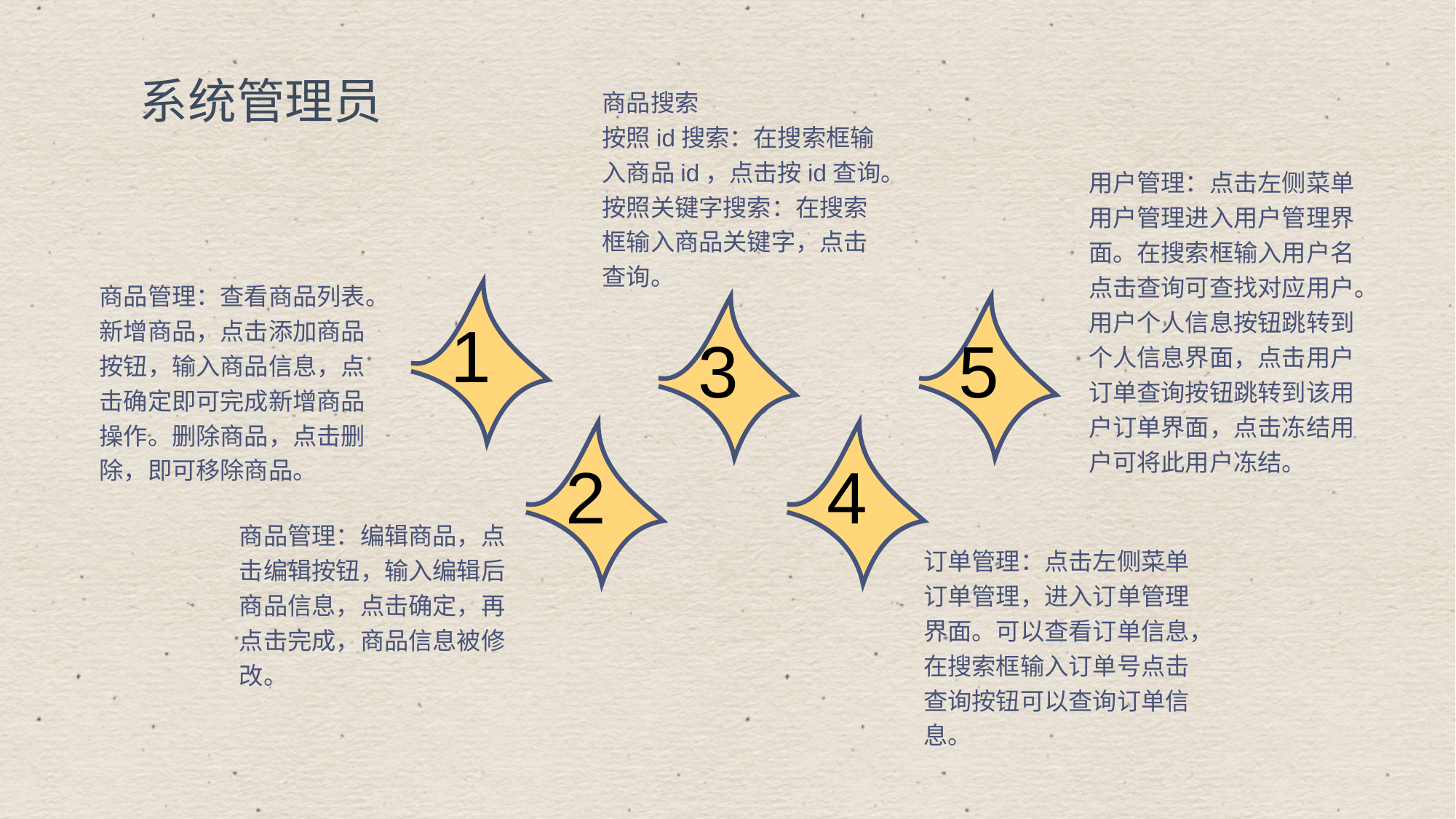

系统管理员
商品搜索
按照id搜索：在搜索框输入商品id，点击按id查询。
按照关键字搜索：在搜索框输入商品关键字，点击查询。
用户管理：点击左侧菜单用户管理进入用户管理界面。在搜索框输入用户名点击查询可查找对应用户。用户个人信息按钮跳转到个人信息界面，点击用户订单查询按钮跳转到该用户订单界面，点击冻结用户可将此用户冻结。
商品管理：查看商品列表。新增商品，点击添加商品按钮，输入商品信息，点击确定即可完成新增商品操作。删除商品，点击删除，即可移除商品。

1

3

5

2

4
商品管理：编辑商品，点击编辑按钮，输入编辑后商品信息，点击确定，再点击完成，商品信息被修改。
订单管理：点击左侧菜单订单管理，进入订单管理界面。可以查看订单信息，在搜索框输入订单号点击查询按钮可以查询订单信息。